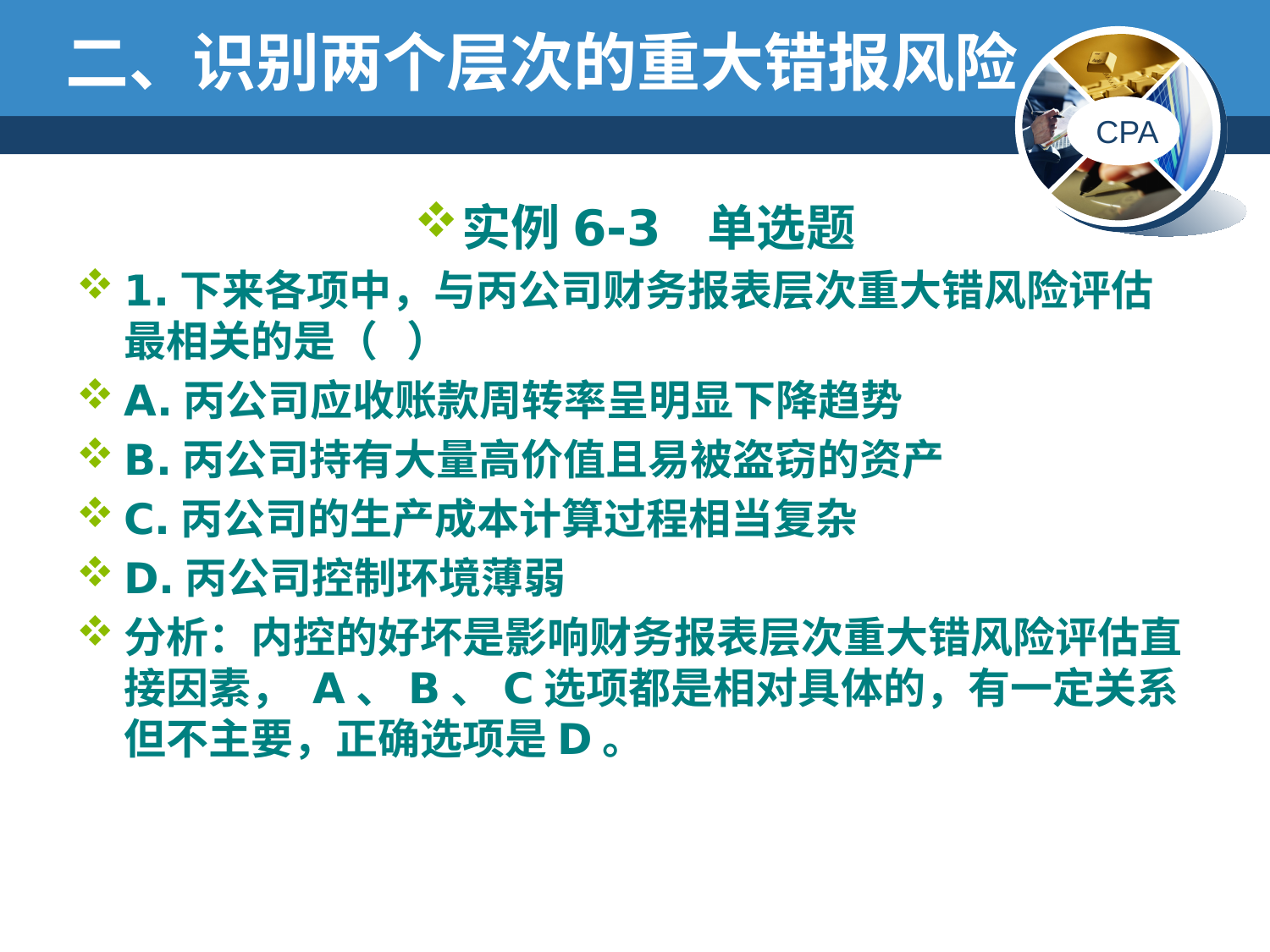

# 二、识别两个层次的重大错报风险
实例6-3  单选题
1.下来各项中，与丙公司财务报表层次重大错风险评估最相关的是（   ）
A.丙公司应收账款周转率呈明显下降趋势
B.丙公司持有大量高价值且易被盗窃的资产
C.丙公司的生产成本计算过程相当复杂
D.丙公司控制环境薄弱
分析：内控的好坏是影响财务报表层次重大错风险评估直接因素， A、B、C选项都是相对具体的，有一定关系但不主要，正确选项是D。